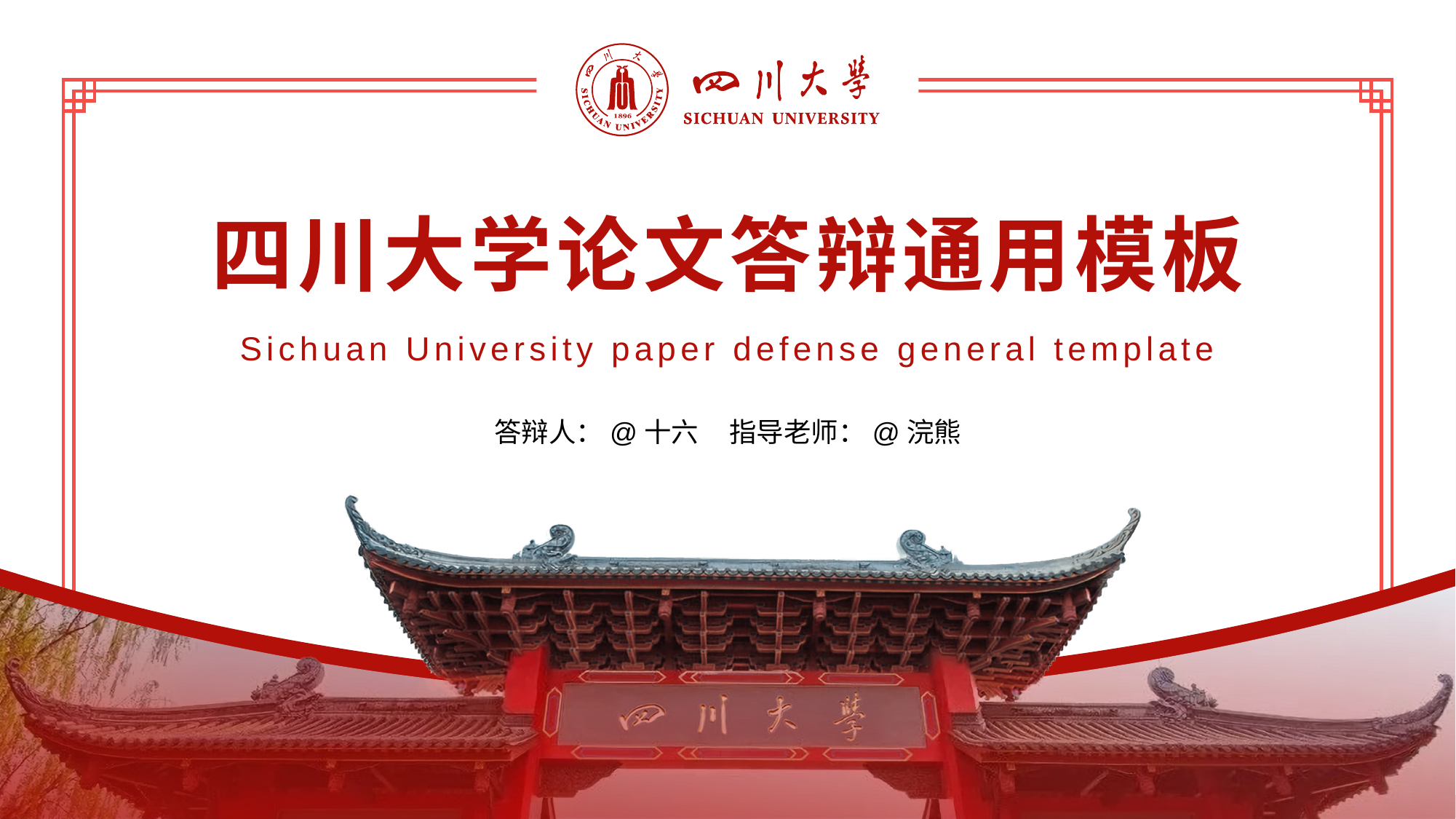

四川大学论文答辩通用模板
Sichuan University paper defense general template
答辩人：@十六     指导老师：@浣熊